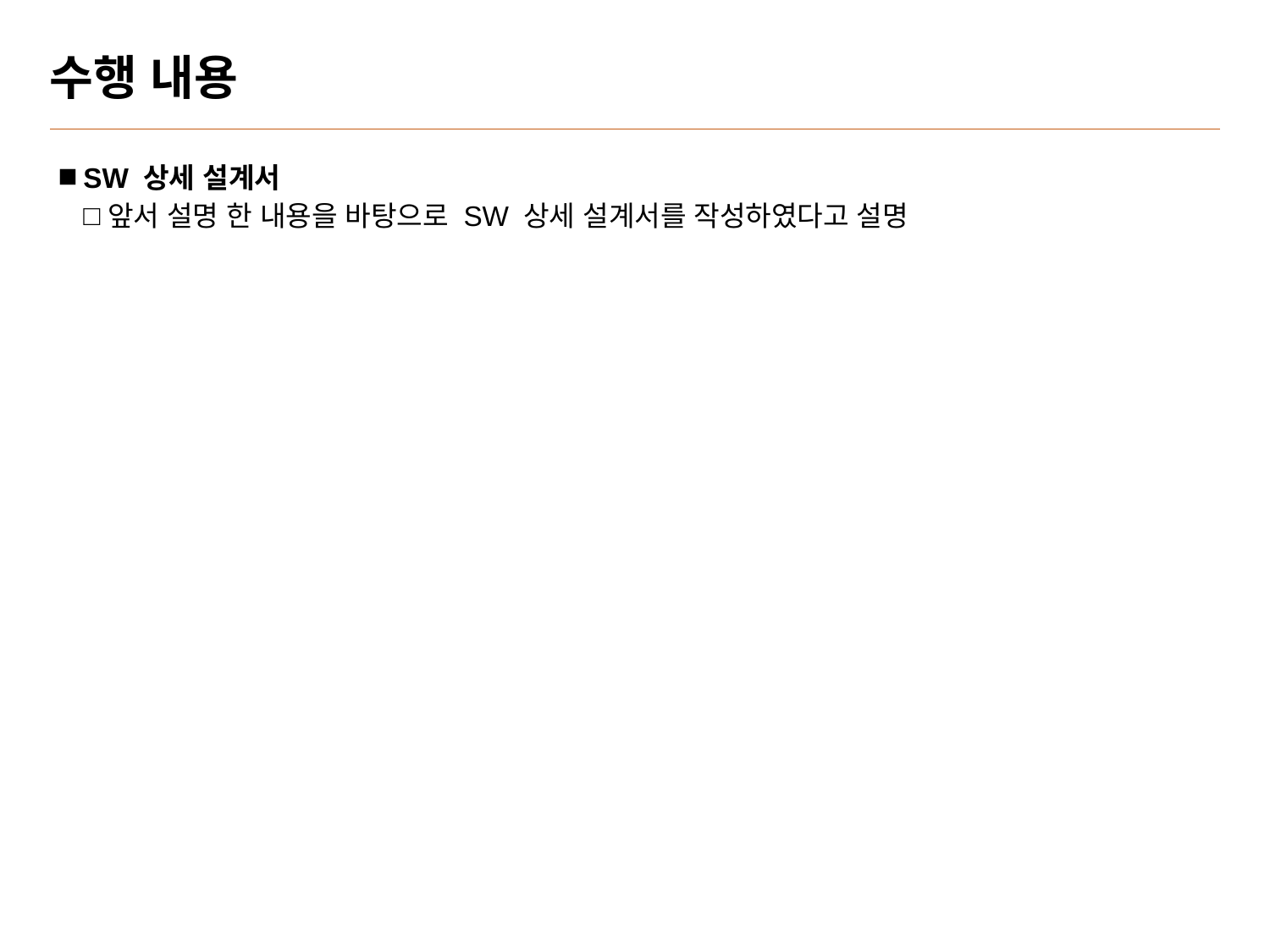

# 수행 내용
SW 상세 설계서
앞서 설명 한 내용을 바탕으로 SW 상세 설계서를 작성하였다고 설명